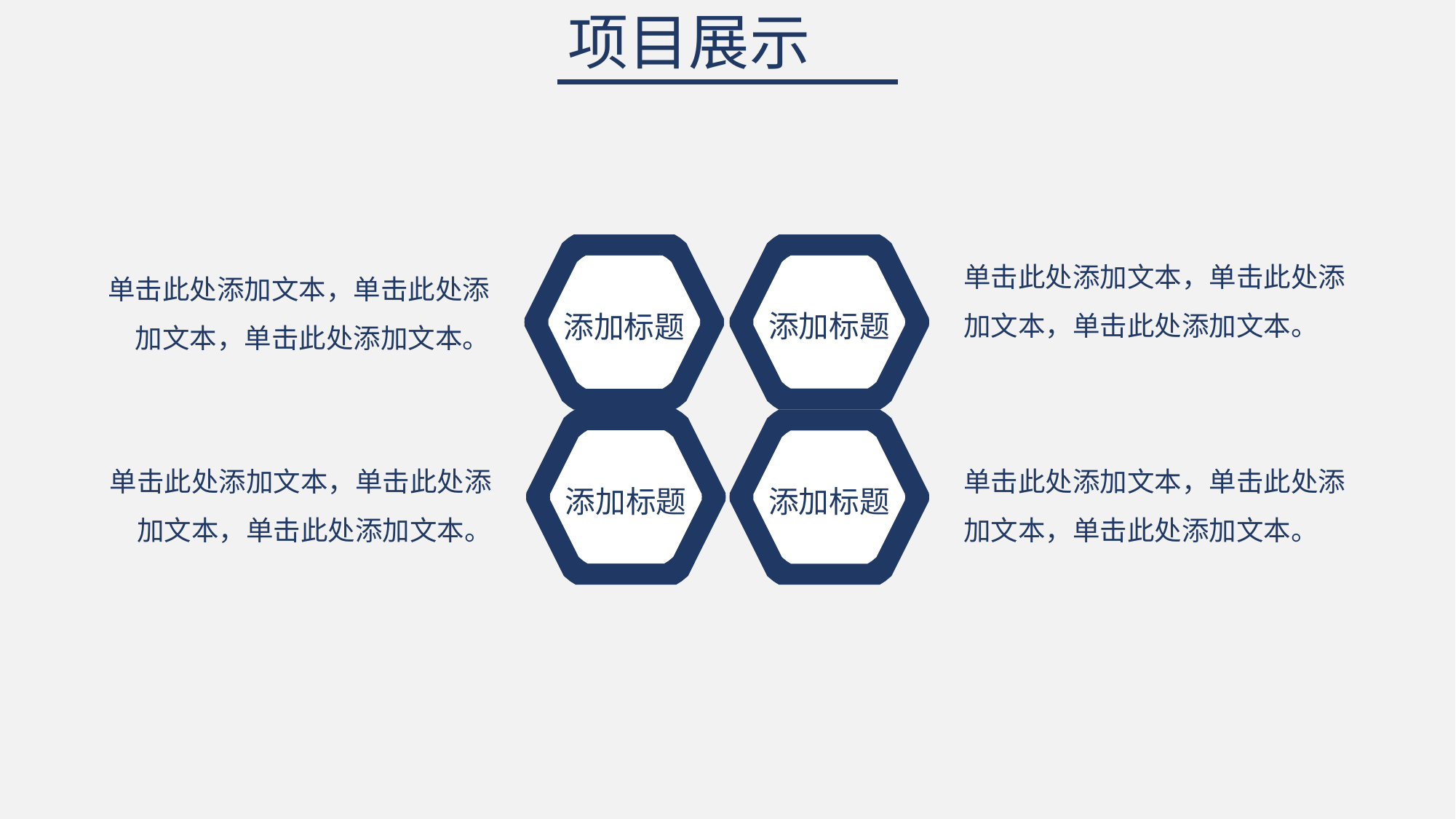

项目展示
单击此处添加文本，单击此处添加文本，单击此处添加文本。
单击此处添加文本，单击此处添加文本，单击此处添加文本。

添加标题

添加标题
单击此处添加文本，单击此处添加文本，单击此处添加文本。
单击此处添加文本，单击此处添加文本，单击此处添加文本。

添加标题

添加标题